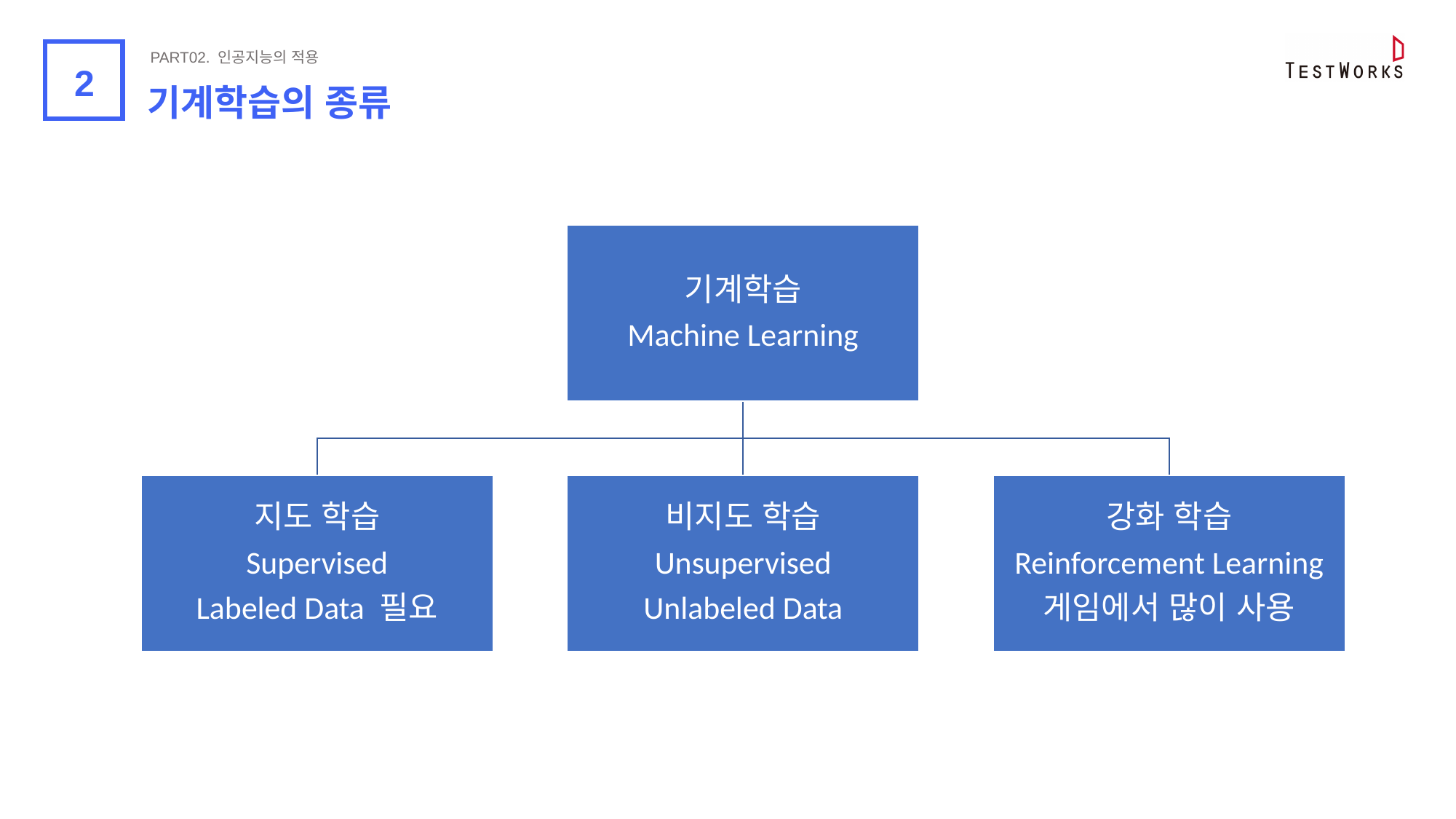

PART02. 인공지능의 적용

8
2
기계학습의 종류
기계학습
Machine Learning
지도 학습
Supervised
Labeled Data 필요
비지도 학습
Unsupervised
Unlabeled Data
강화 학습
Reinforcement Learning
게임에서 많이 사용